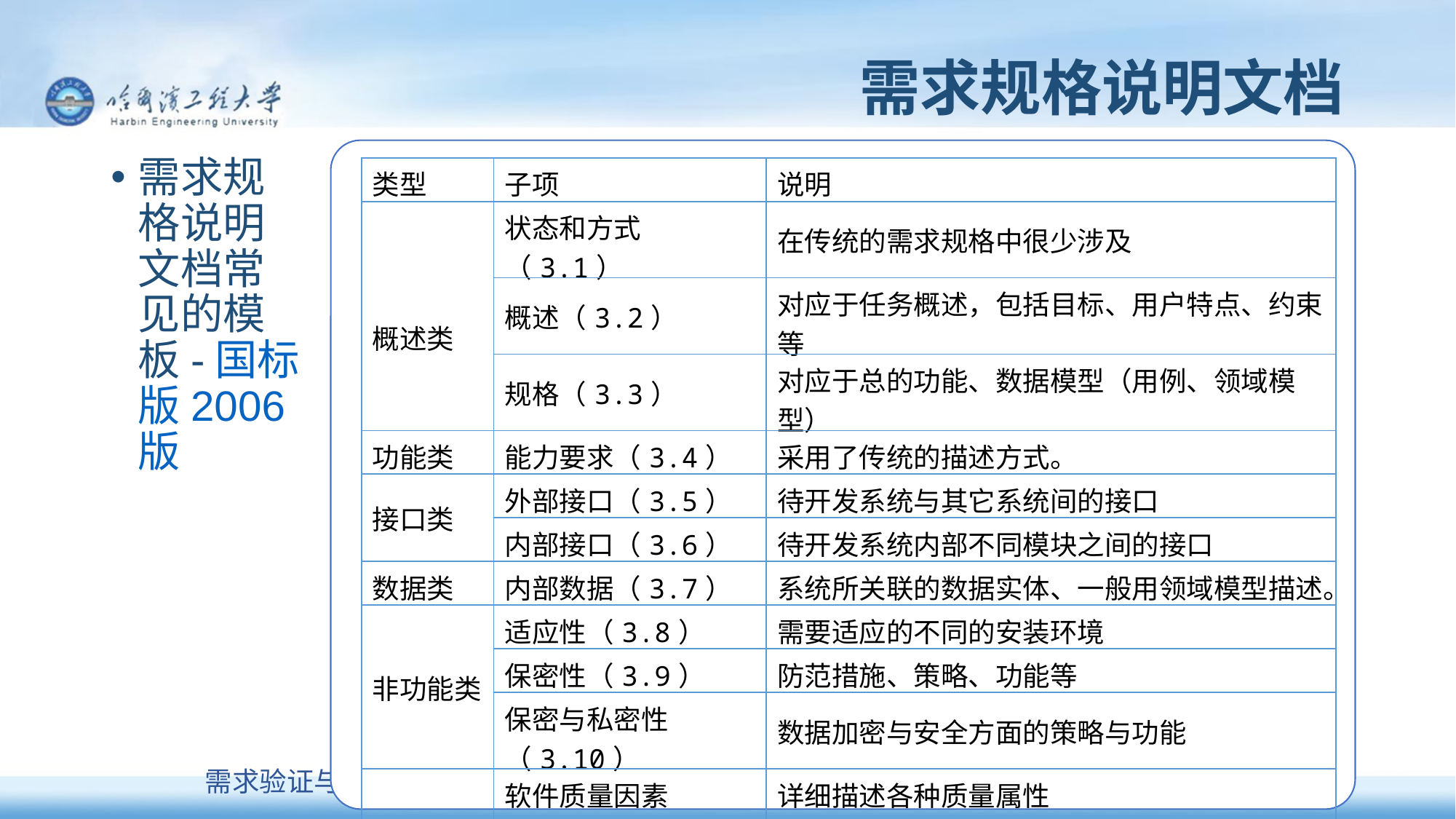

# 需求规格说明文档

需求规格说明文档常见的模板-国标版2006版
| 类型 | 子项 | 说明 |
| --- | --- | --- |
| 概述类 | 状态和方式（3.1） | 在传统的需求规格中很少涉及 |
|  | 概述（3.2） | 对应于任务概述，包括目标、用户特点、约束等 |
|  | 规格（3.3） | 对应于总的功能、数据模型（用例、领域模型） |
| 功能类 | 能力要求（3.4） | 采用了传统的描述方式。 |
| 接口类 | 外部接口（3.5） | 待开发系统与其它系统间的接口 |
|  | 内部接口（3.6） | 待开发系统内部不同模块之间的接口 |
| 数据类 | 内部数据（3.7） | 系统所关联的数据实体、一般用领域模型描述。 |
| 非功能类 | 适应性（3.8） | 需要适应的不同的安装环境 |
|  | 保密性（3.9） | 防范措施、策略、功能等 |
|  | 保密与私密性（3.10） | 数据加密与安全方面的策略与功能 |
|  | 软件质量因素（3.13） | 详细描述各种质量属性 |
|  | 设计和实现约束（3.14） | 对选择设计和实现技术的限制条件 |

80